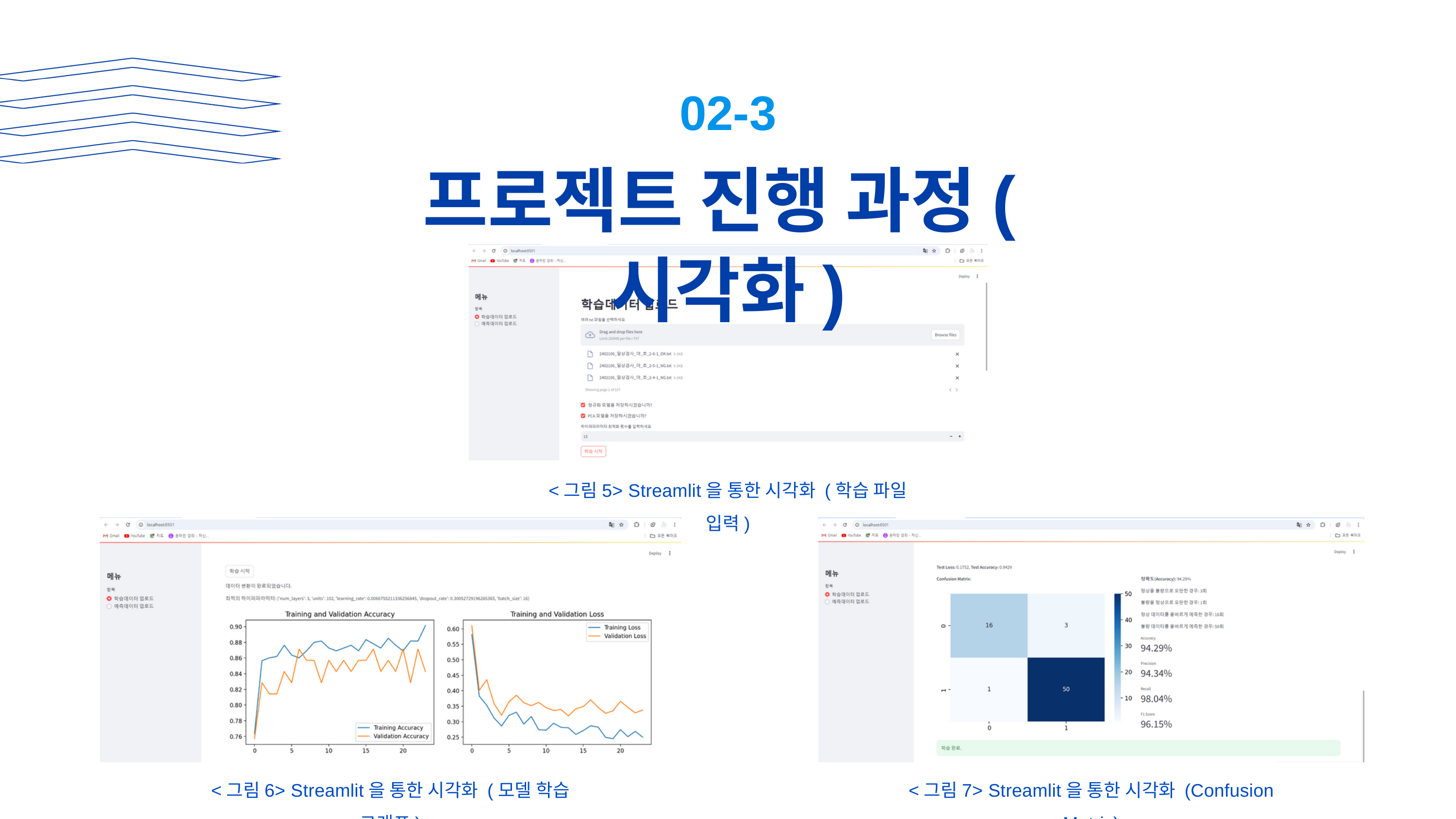

02-3
프로젝트 진행 과정(시각화)

<그림5> Streamlit을 통한 시각화 (학습 파일 입력)

<그림6> Streamlit을 통한 시각화 (모델 학습 그래프)
<그림7> Streamlit을 통한 시각화 (Confusion Matrix)